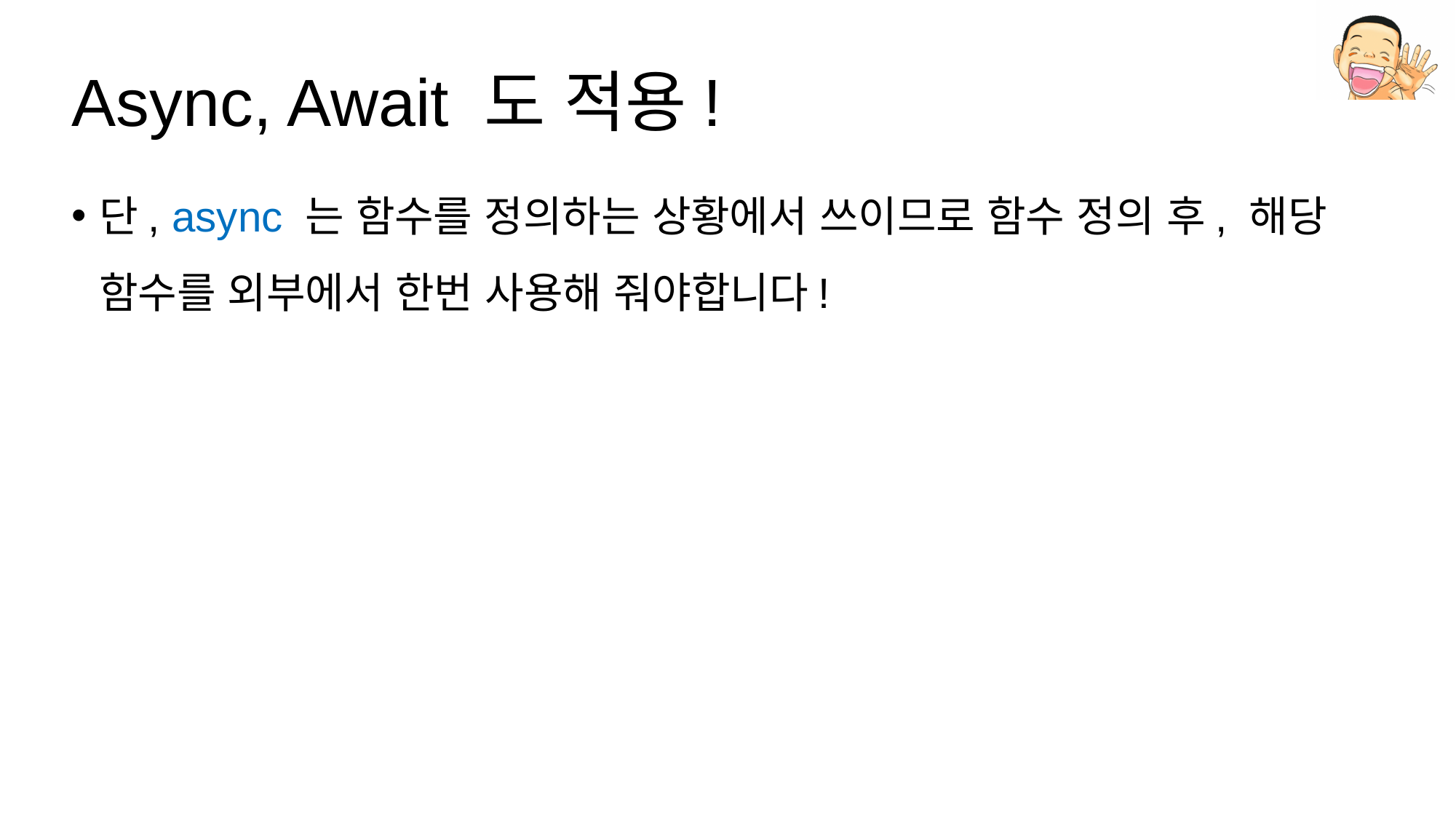

# Async, Await 도 적용!
단, async 는 함수를 정의하는 상황에서 쓰이므로 함수 정의 후, 해당 함수를 외부에서 한번 사용해 줘야합니다!